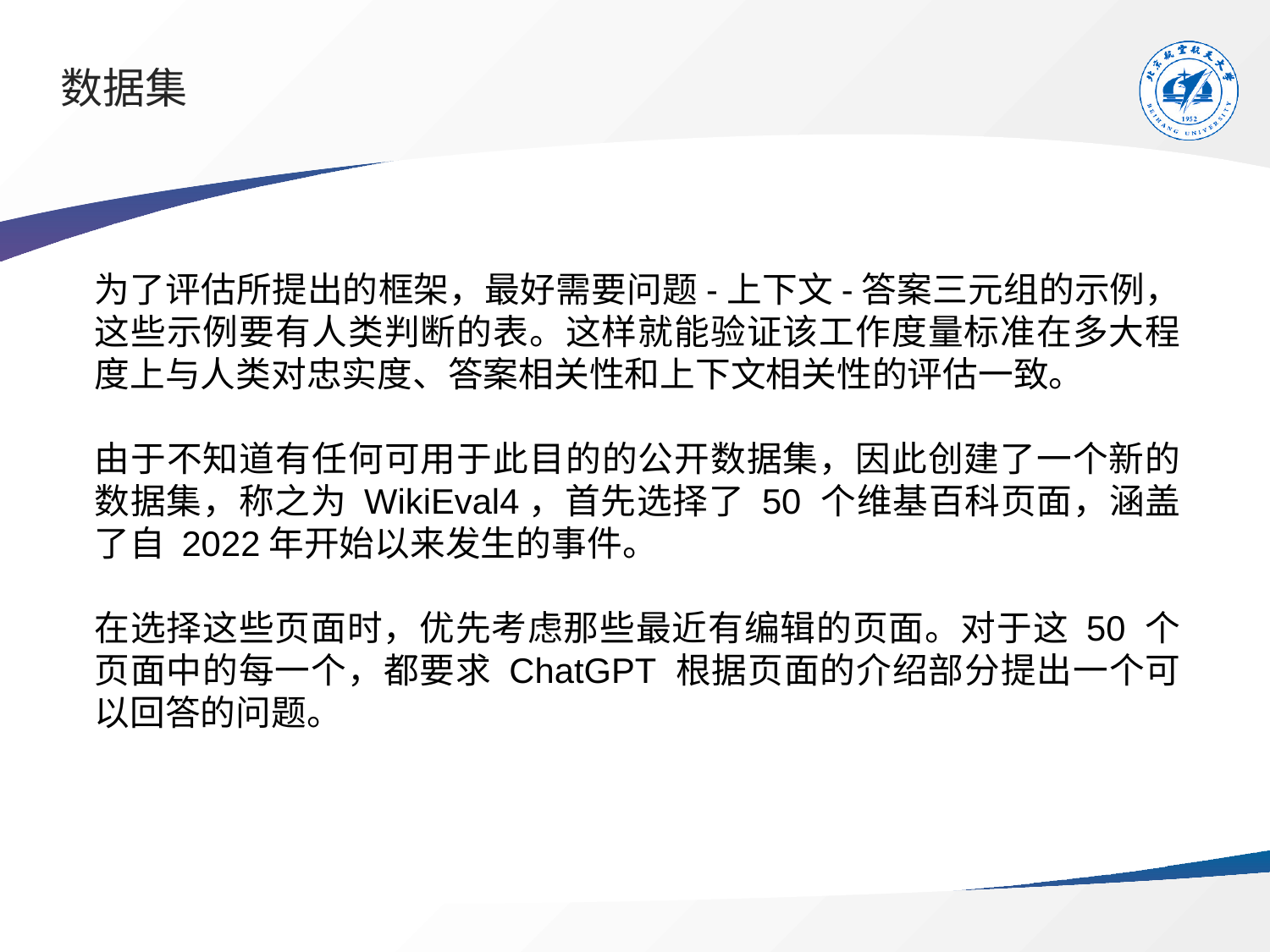

# 数据集
为了评估所提出的框架，最好需要问题-上下文-答案三元组的示例，这些示例要有人类判断的表。这样就能验证该工作度量标准在多大程度上与人类对忠实度、答案相关性和上下文相关性的评估一致。

由于不知道有任何可用于此目的的公开数据集，因此创建了一个新的数据集，称之为 WikiEval4，首先选择了 50 个维基百科页面，涵盖了自 2022年开始以来发生的事件。

在选择这些页面时，优先考虑那些最近有编辑的页面。对于这 50 个页面中的每一个，都要求 ChatGPT 根据页面的介绍部分提出一个可以回答的问题。